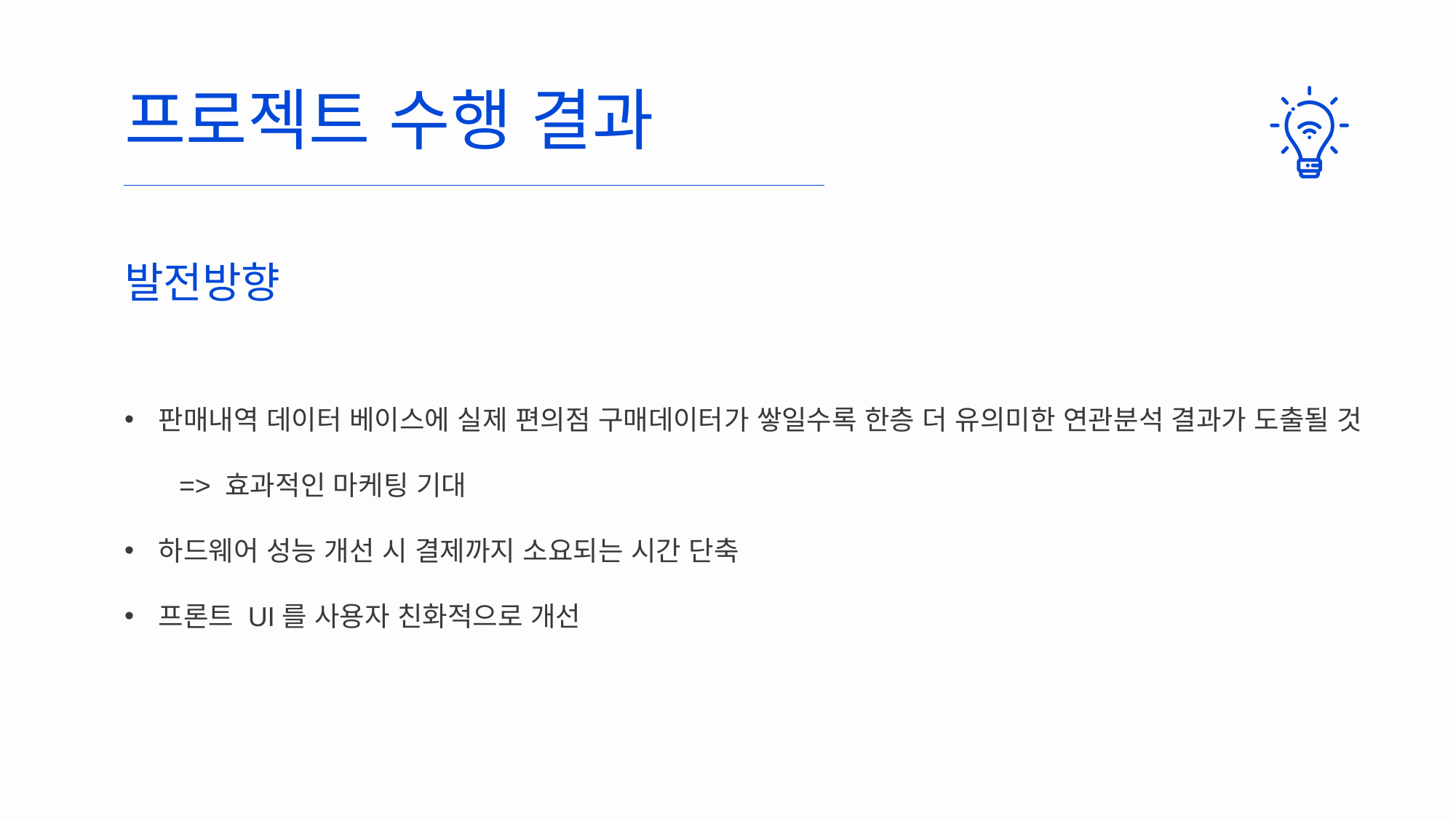

프로젝트 수행 결과
발전방향

판매내역 데이터 베이스에 실제 편의점 구매데이터가 쌓일수록 한층 더 유의미한 연관분석 결과가 도출될 것
=> 효과적인 마케팅 기대
하드웨어 성능 개선 시 결제까지 소요되는 시간 단축
프론트 UI를 사용자 친화적으로 개선